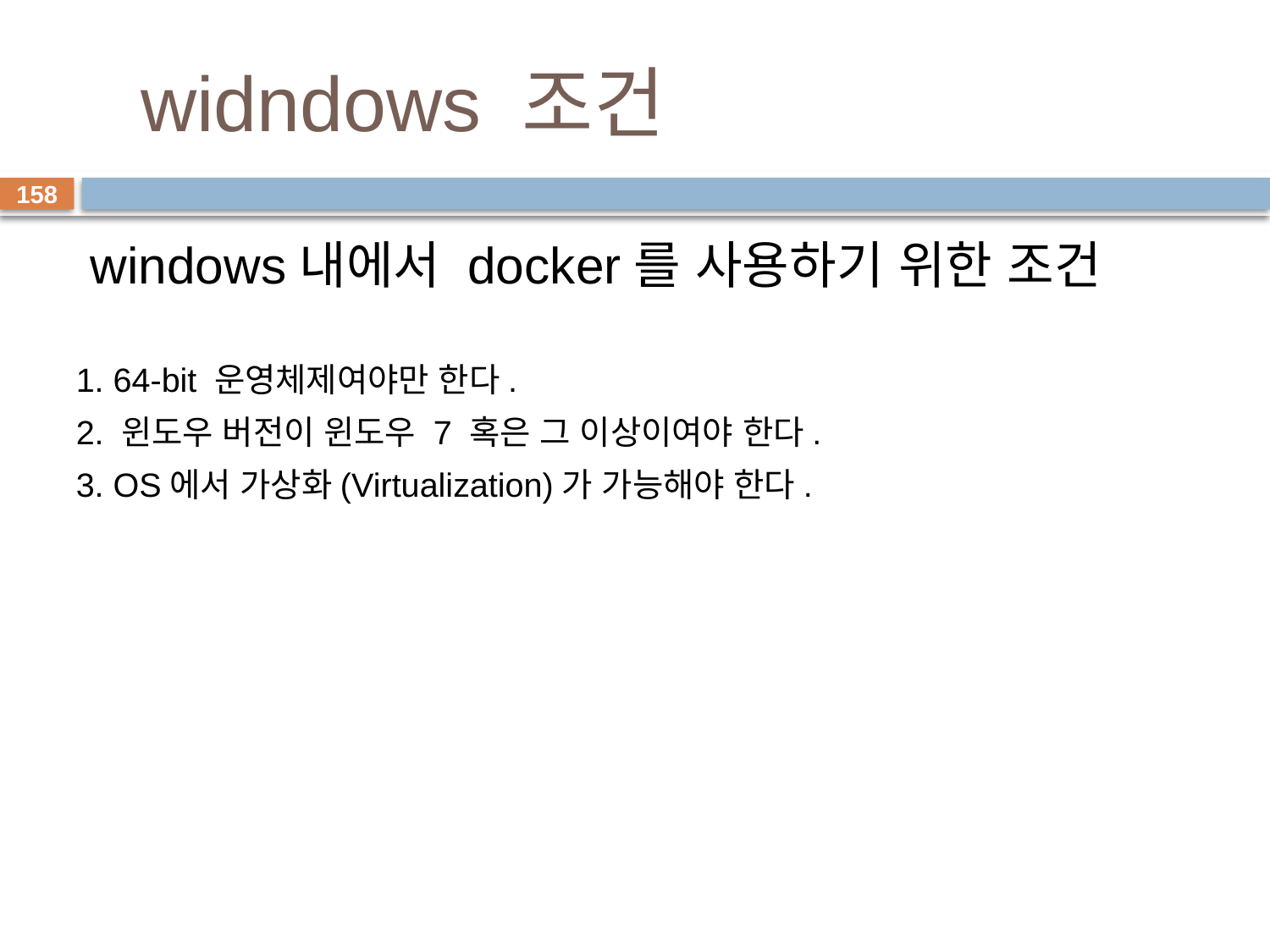

# widndows 조건
158
 windows내에서 docker를 사용하기 위한 조건

1. 64-bit 운영체제여야만 한다.
2. 윈도우 버전이 윈도우 7 혹은 그 이상이여야 한다.
3. OS에서 가상화(Virtualization)가 가능해야 한다.